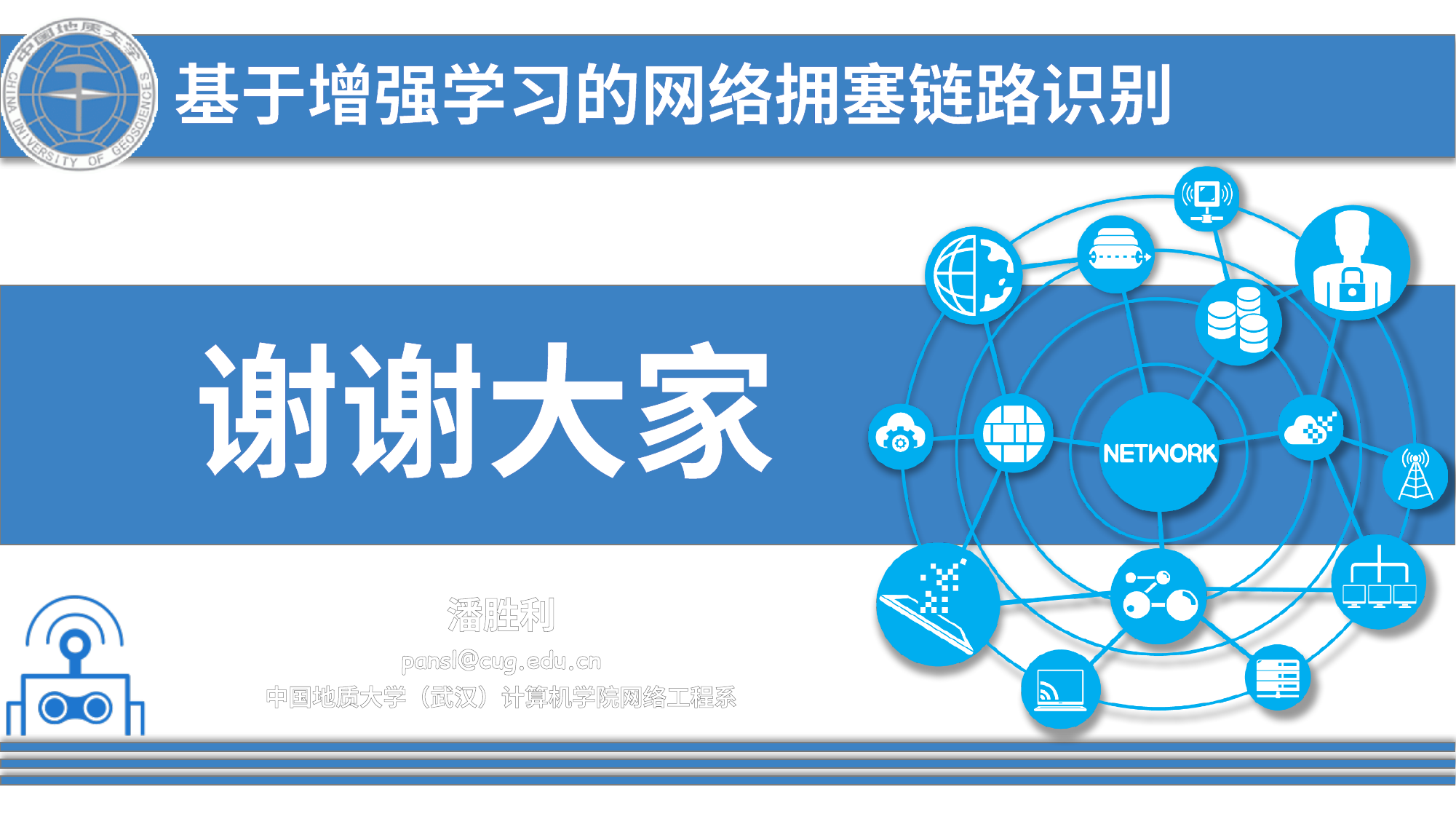

# 基于增强学习的网络拥塞链路识别
谢谢大家
潘胜利
pansl@cug.edu.cn
中国地质大学（武汉）计算机学院网络工程系